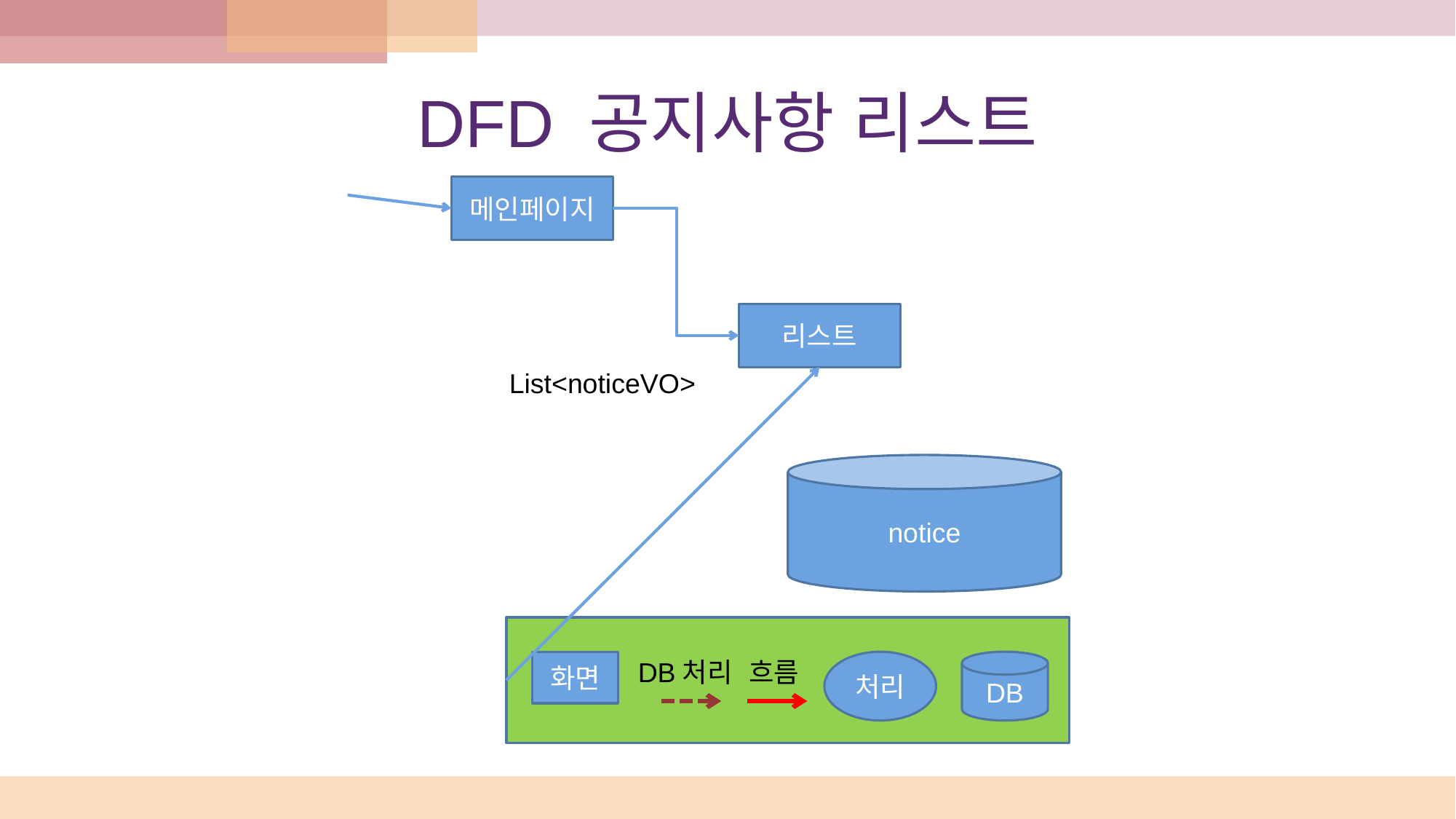

# DFD 공지사항 리스트
메인페이지
리스트
List<noticeVO>
notice

DB처리
흐름
화면
처리
DB